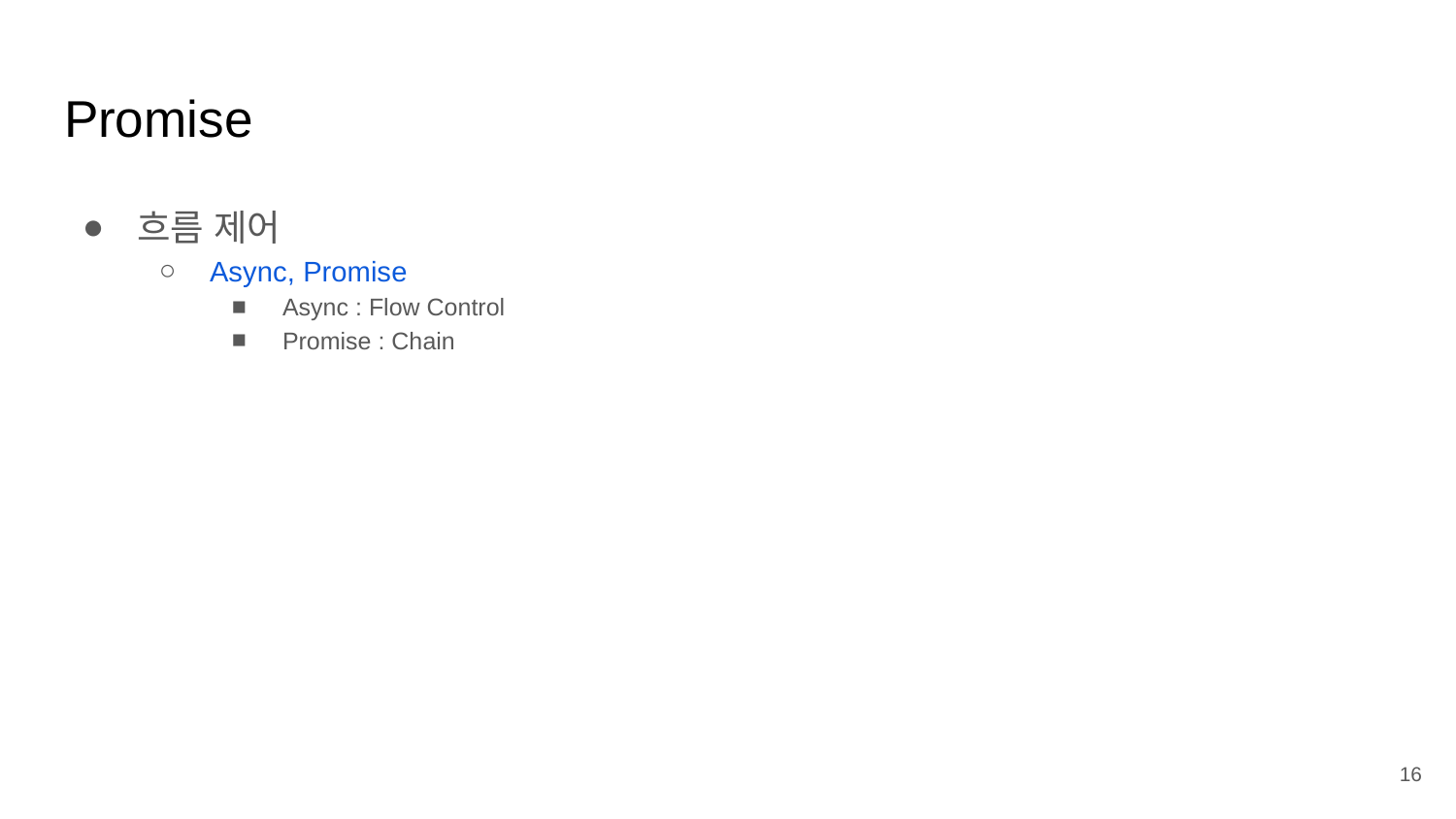

# Promise
흐름 제어
Async, Promise
Async : Flow Control
Promise : Chain
16